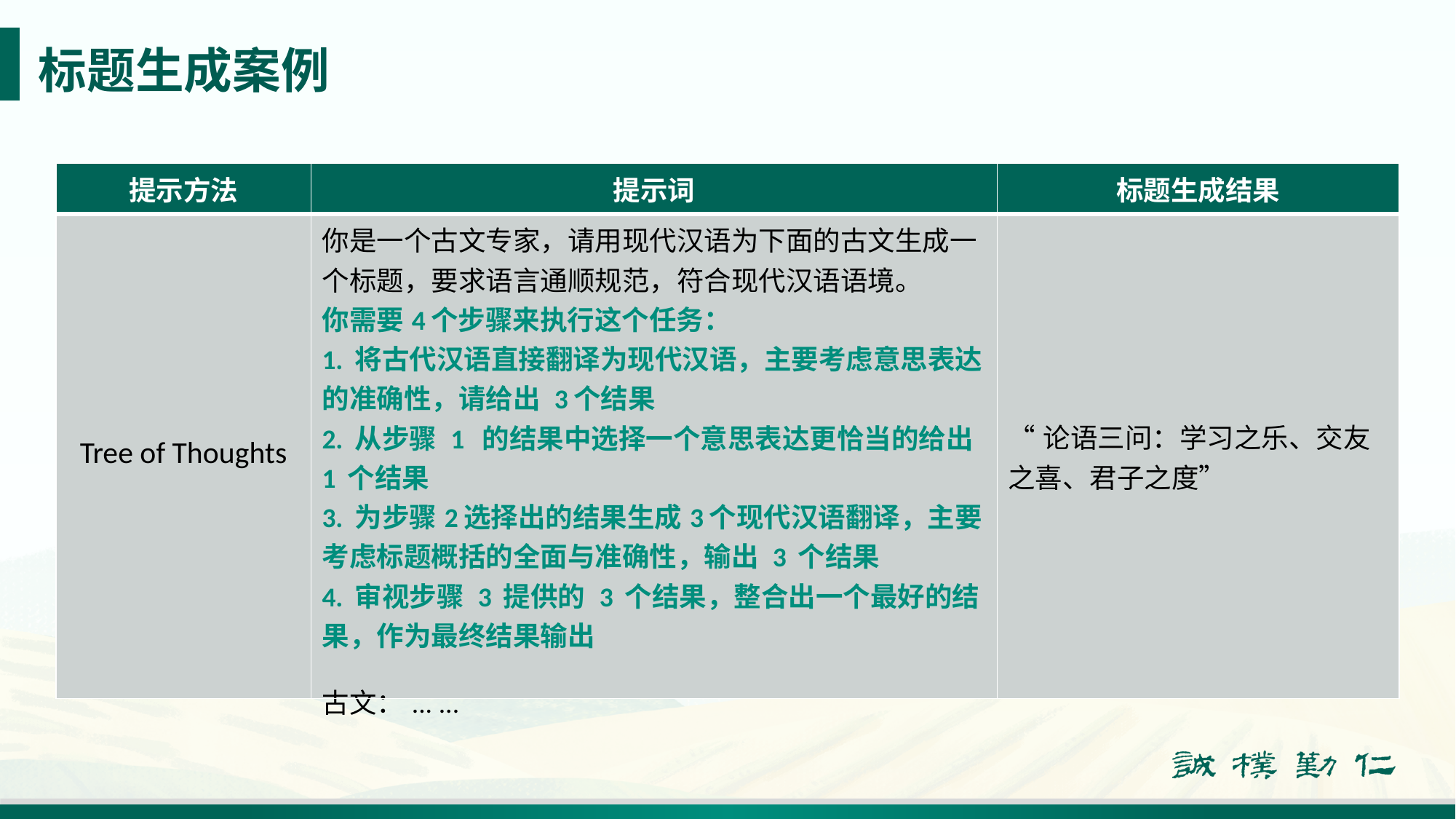

标题生成案例
| 提示方法 | 提示词 | 标题生成结果 |
| --- | --- | --- |
| Tree of Thoughts | 你是一个古文专家，请用现代汉语为下面的古文生成一个标题，要求语言通顺规范，符合现代汉语语境。 你需要4个步骤来执行这个任务： 1. 将古代汉语直接翻译为现代汉语，主要考虑意思表达的准确性，请给出 3个结果 2. 从步骤 1 的结果中选择一个意思表达更恰当的给出 1 个结果 3. 为步骤2选择出的结果生成3个现代汉语翻译，主要考虑标题概括的全面与准确性，输出 3 个结果 4. 审视步骤 3 提供的 3 个结果，整合出一个最好的结果，作为最终结果输出 古文：... ... | “论语三问：学习之乐、交友之喜、君子之度” |